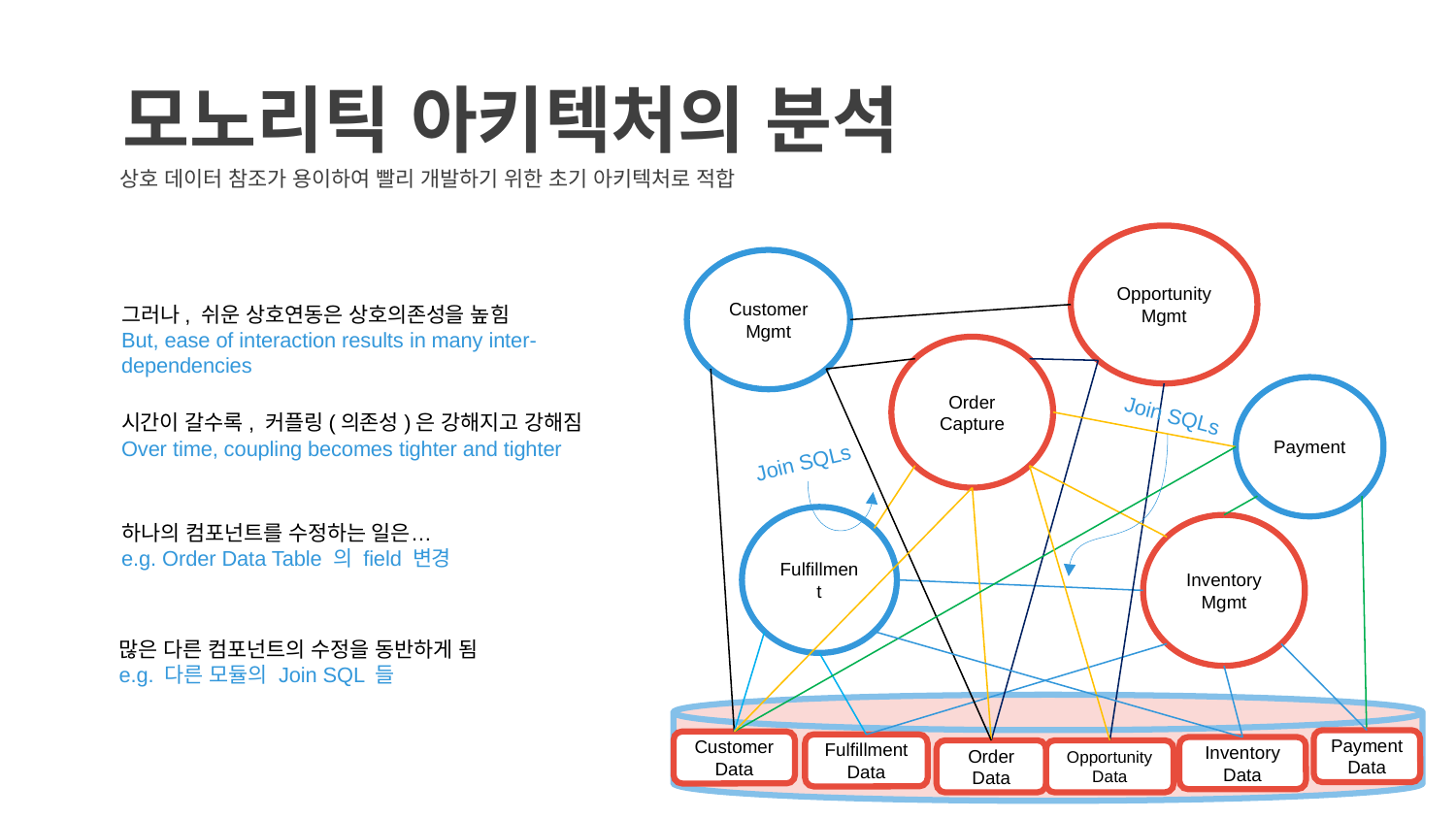

# 모노리틱 아키텍처의 분석

상호 데이터 참조가 용이하여 빨리 개발하기 위한 초기 아키텍처로 적합
Opportunity
Mgmt
Customer
Mgmt
그러나, 쉬운 상호연동은 상호의존성을 높힘
But, ease of interaction results in many inter-dependencies
Order
Capture
Payment
Join SQLs
시간이 갈수록, 커플링(의존성)은 강해지고 강해짐
Over time, coupling becomes tighter and tighter
Join SQLs
Fulfillment
하나의 컴포넌트를 수정하는 일은…
e.g. Order Data Table 의 field 변경
Inventory
Mgmt
많은 다른 컴포넌트의 수정을 동반하게 됨
e.g. 다른 모듈의 Join SQL 들

Payment
Data
Customer
Data
Fulfillment
Data
Inventory
Data
Order
Data
Opportunity
Data